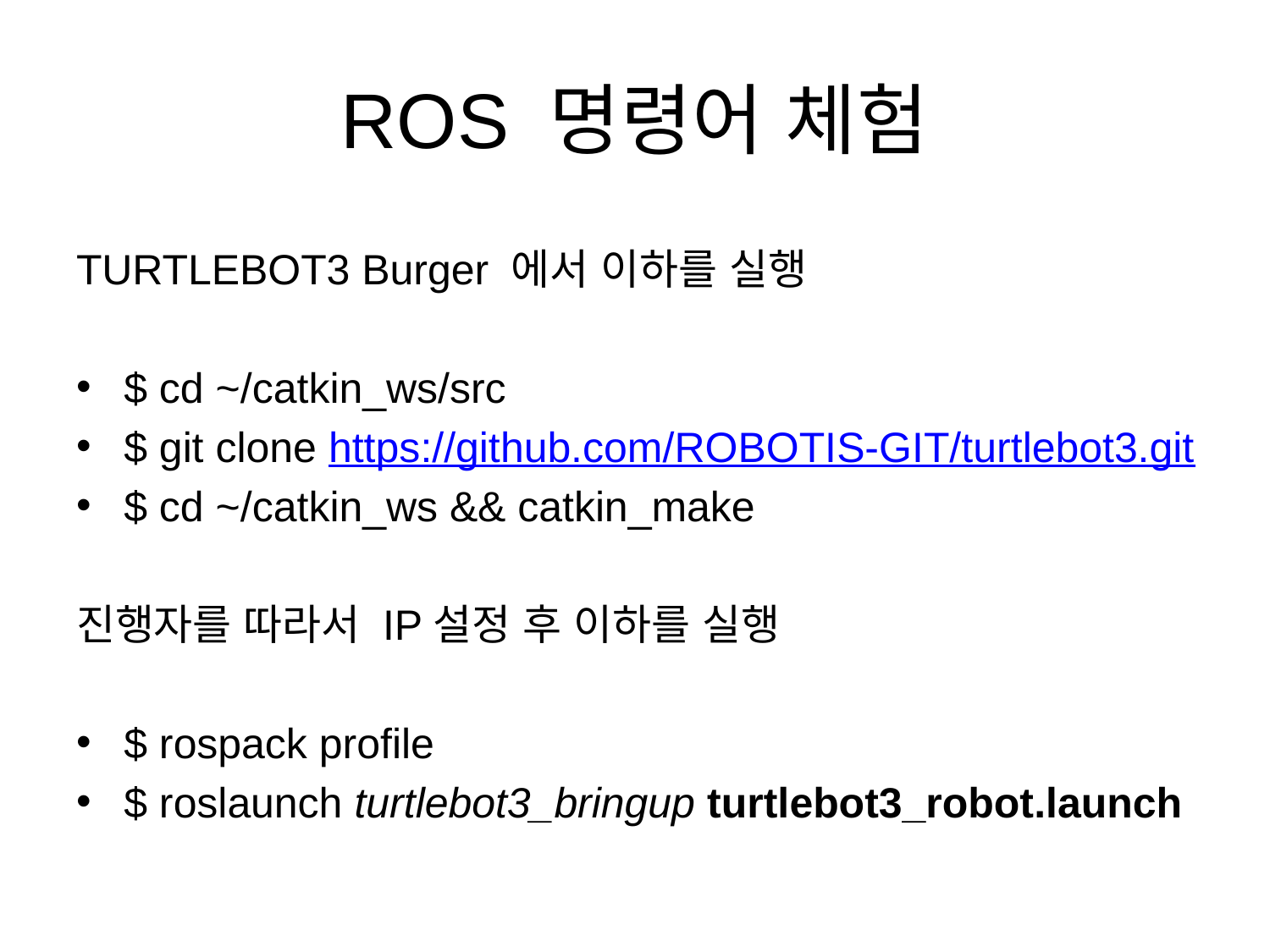

# ROS 명령어 체험
TURTLEBOT3 Burger 에서 이하를 실행

$ cd ~/catkin_ws/src
$ git clone https://github.com/ROBOTIS-GIT/turtlebot3.git
$ cd ~/catkin_ws && catkin_make

진행자를 따라서 IP설정 후 이하를 실행

$ rospack profile
$ roslaunch turtlebot3_bringup turtlebot3_robot.launch